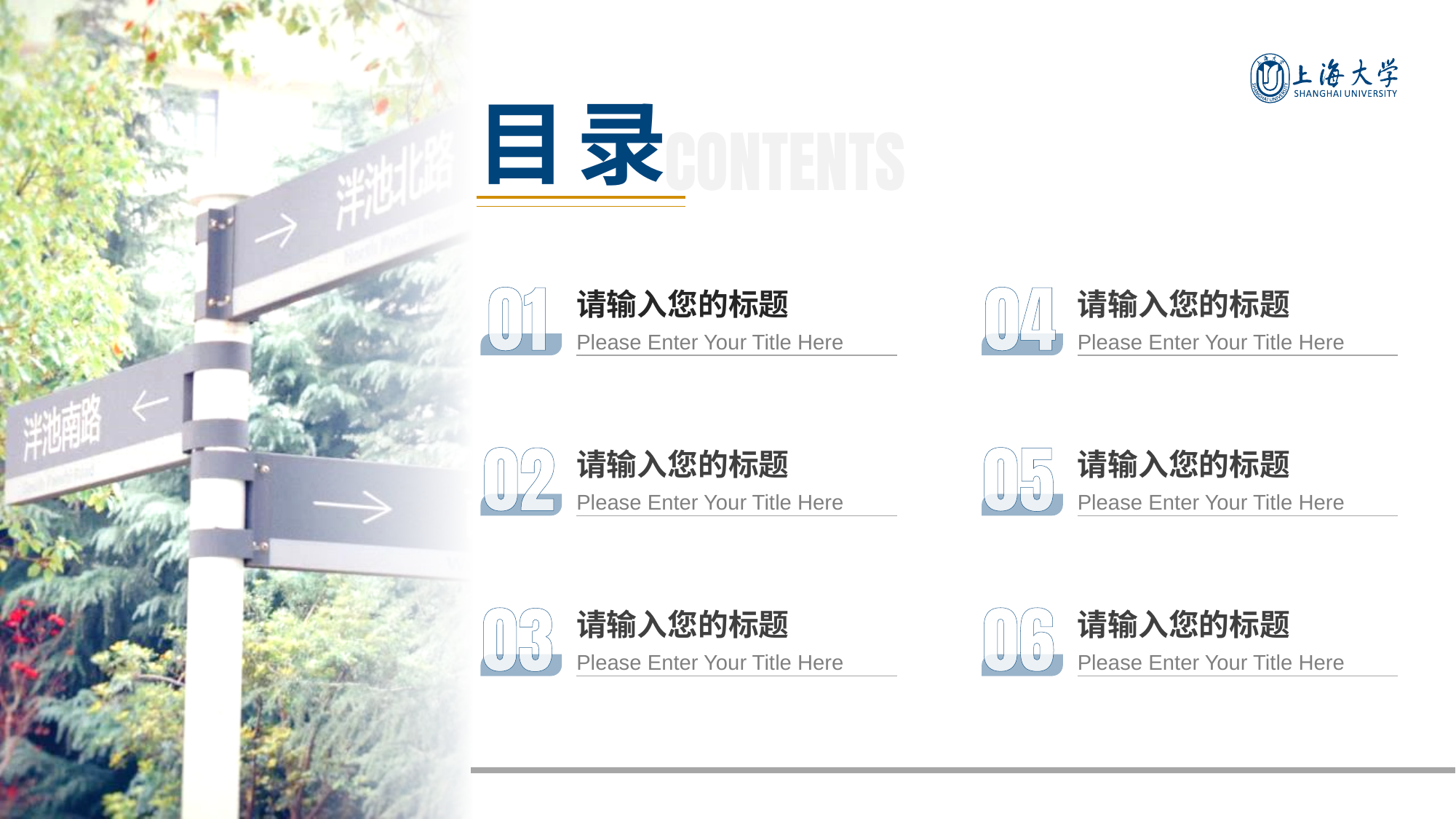

右键单击左侧缩略图→版式→选择【目录1-1】
# 目录
01
04
请输入您的标题
请输入您的标题
Please Enter Your Title Here
Please Enter Your Title Here
02
05
请输入您的标题
请输入您的标题
Please Enter Your Title Here
Please Enter Your Title Here
03
06
请输入您的标题
请输入您的标题
Please Enter Your Title Here
Please Enter Your Title Here